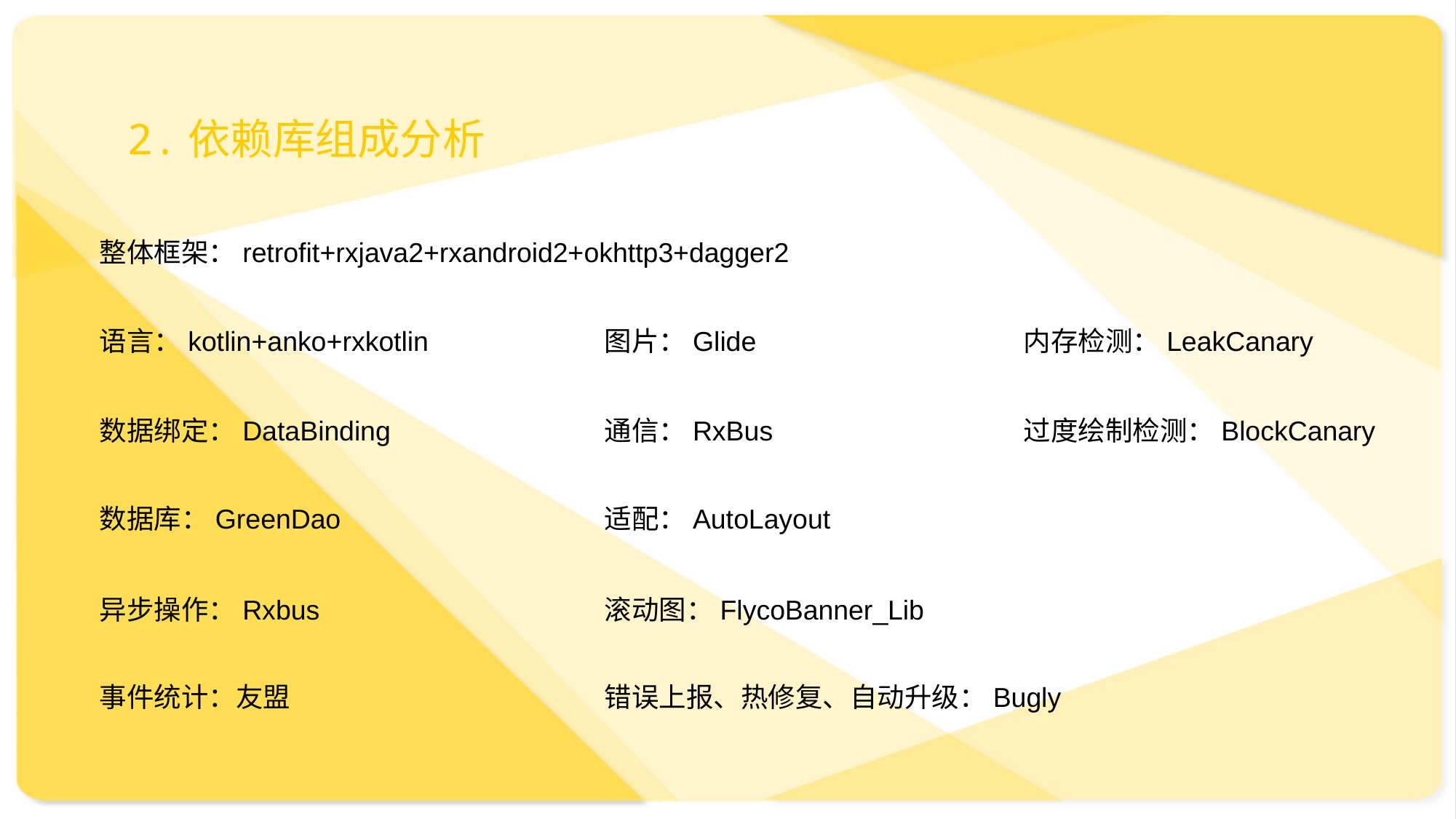

2.依赖库组成分析
整体框架：retrofit+rxjava2+rxandroid2+okhttp3+dagger2
语言：kotlin+anko+rxkotlin
图片：Glide
内存检测：LeakCanary
数据绑定：DataBinding
通信：RxBus
过度绘制检测：BlockCanary
数据库：GreenDao
适配：AutoLayout
异步操作：Rxbus
滚动图：FlycoBanner_Lib
事件统计：友盟
错误上报、热修复、自动升级：Bugly